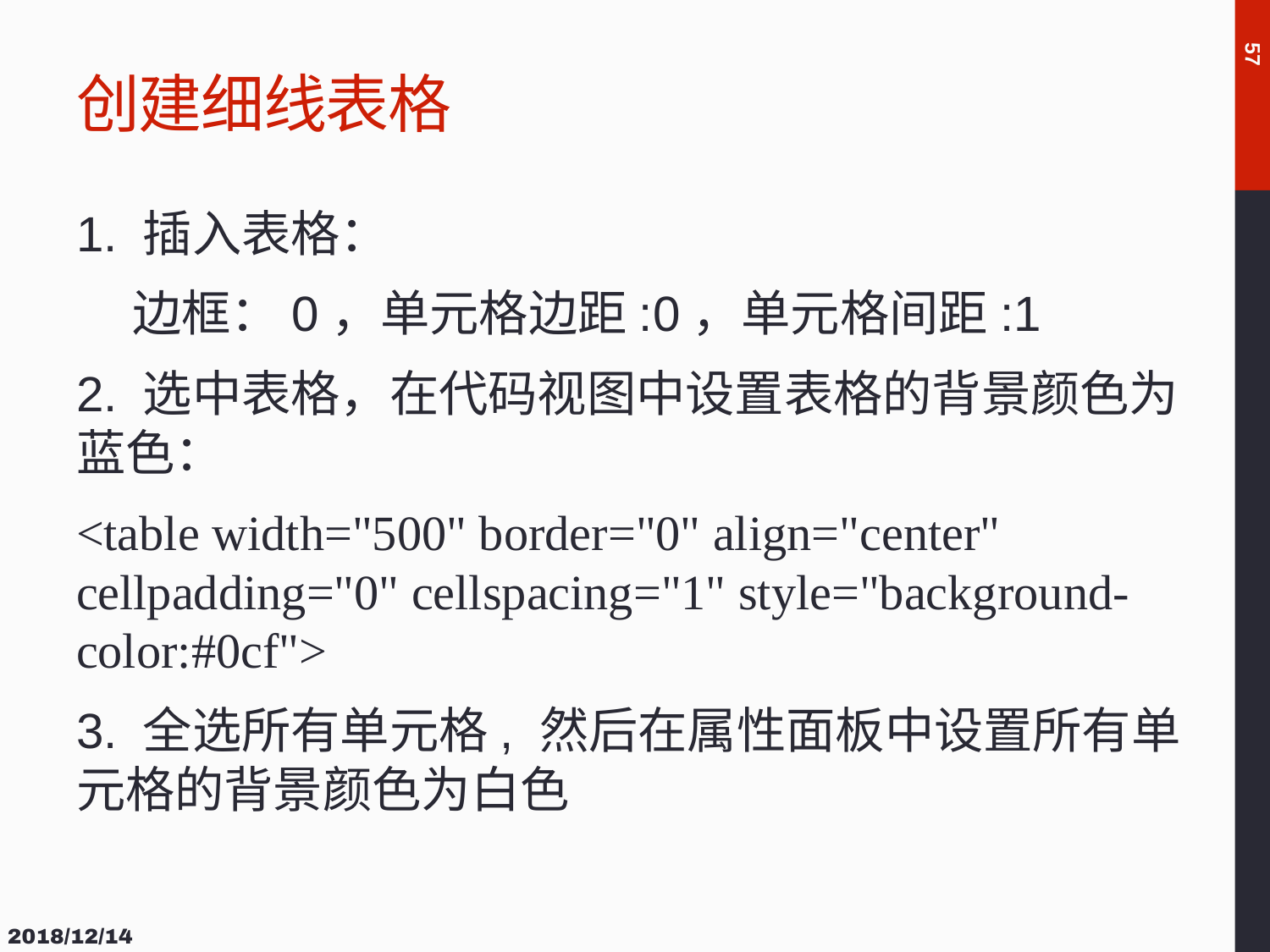

# 创建细线表格
57
1. 插入表格：
    边框：0，单元格边距:0，单元格间距:1
2. 选中表格，在代码视图中设置表格的背景颜色为蓝色：
<table width="500" border="0" align="center" cellpadding="0" cellspacing="1" style="background-color:#0cf">
3. 全选所有单元格, 然后在属性面板中设置所有单元格的背景颜色为白色

2018/12/14